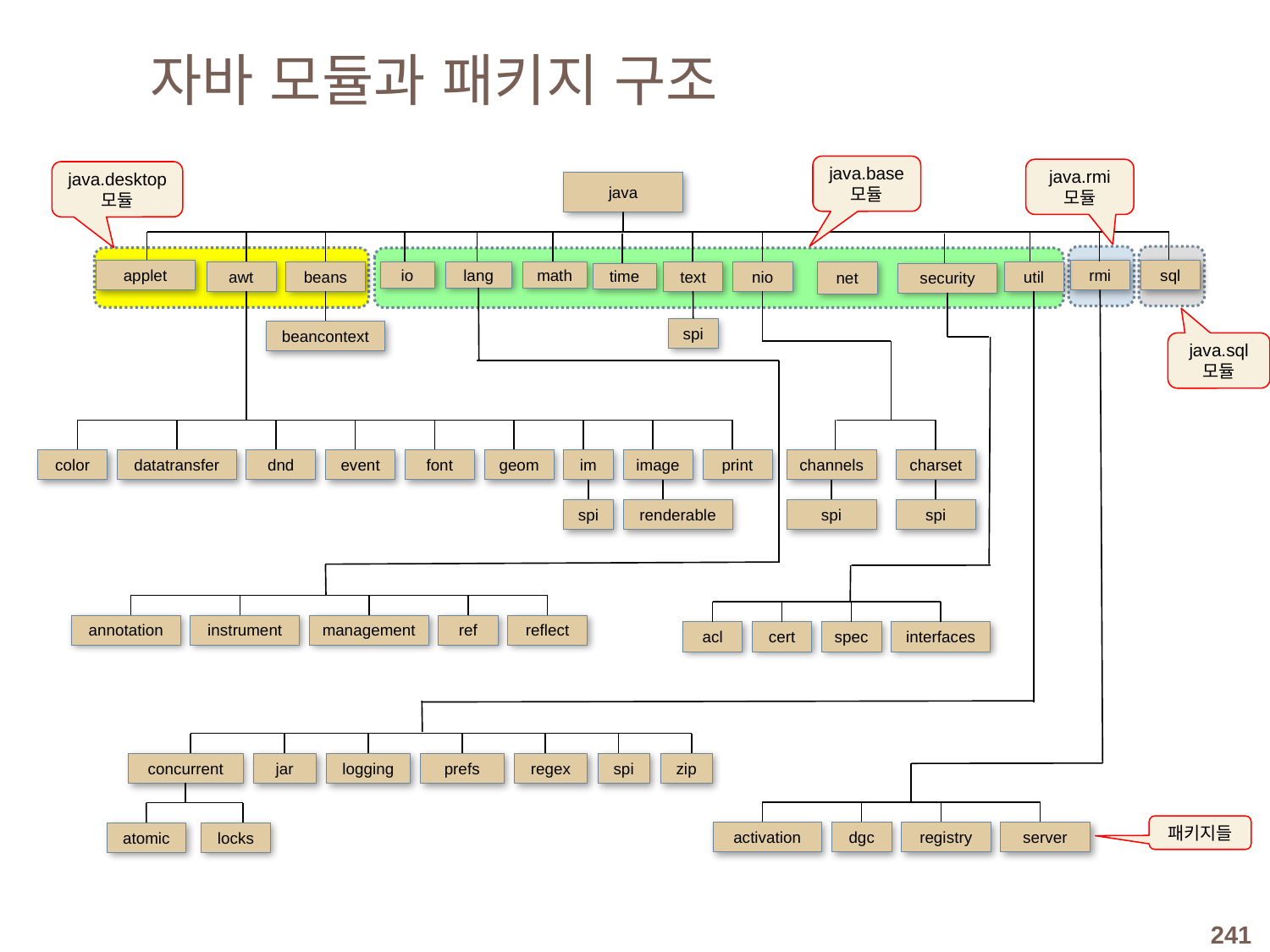

자바 모듈과 패키지 구조
java.base 모듈
java.rmi 모듈
java.desktop
모듈
java

applet
rmi
sql
net
math
text
util
awt
beans
io
lang
nio
time
security
spi
beancontext
java.sql
모듈
color
datatransfer
dnd
event
font
geom
im
image
print
spi
renderable
channels
charset
spi
spi
annotation
instrument
management
ref
reflect
acl
cert
spec
interfaces
concurrent
jar
logging
prefs
regex
spi
zip
atomic
locks
activation
dgc
registry
server
패키지들
241